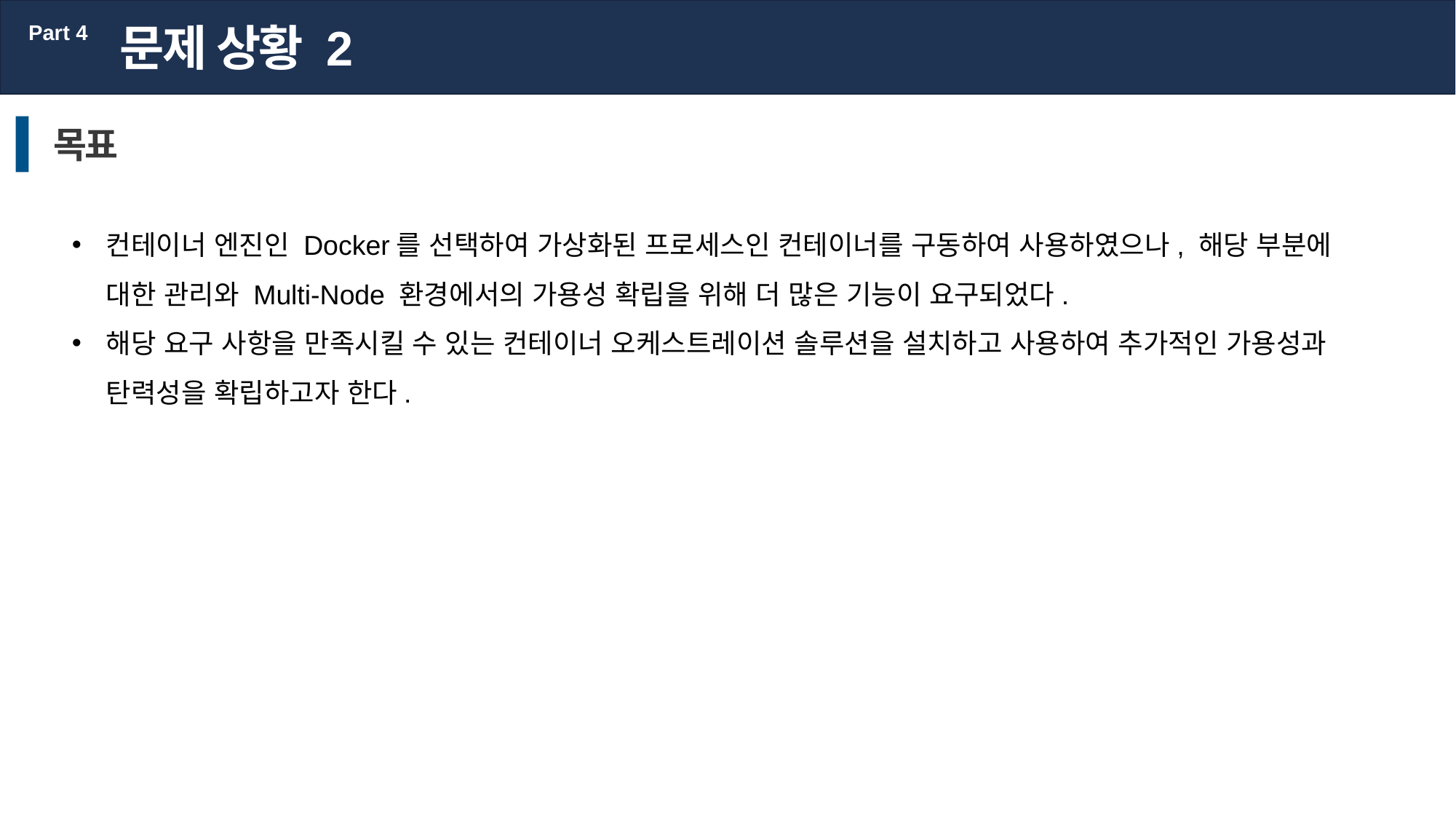

문제 상황 2
Part 4

목표
컨테이너 엔진인 Docker를 선택하여 가상화된 프로세스인 컨테이너를 구동하여 사용하였으나, 해당 부분에 대한 관리와 Multi-Node 환경에서의 가용성 확립을 위해 더 많은 기능이 요구되었다.
해당 요구 사항을 만족시킬 수 있는 컨테이너 오케스트레이션 솔루션을 설치하고 사용하여 추가적인 가용성과 탄력성을 확립하고자 한다.